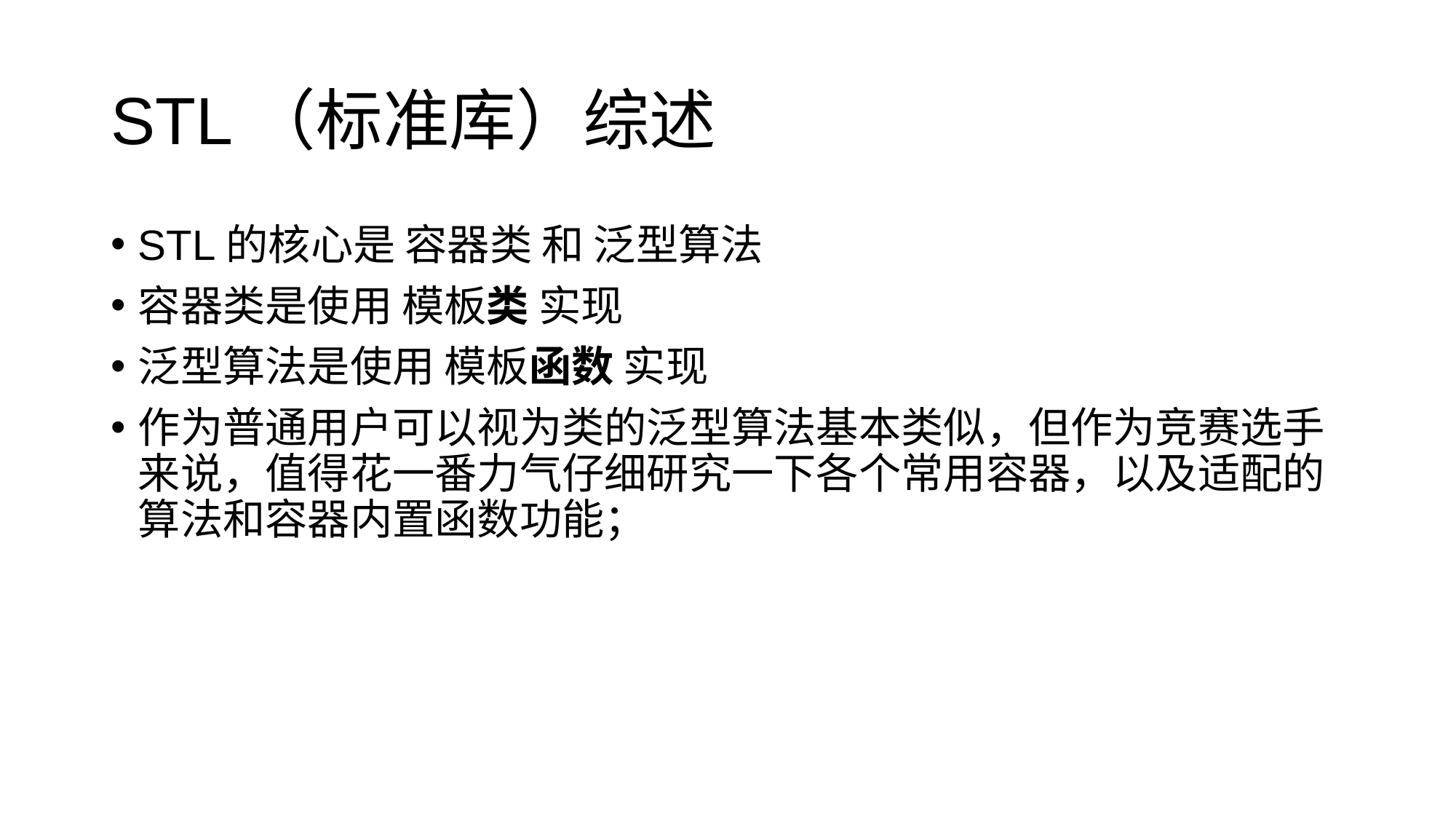

# STL（标准库）综述
STL的核心是 容器类 和 泛型算法
容器类是使用 模板类 实现
泛型算法是使用 模板函数 实现
作为普通用户可以视为类的泛型算法基本类似，但作为竞赛选手来说，值得花一番力气仔细研究一下各个常用容器，以及适配的算法和容器内置函数功能；